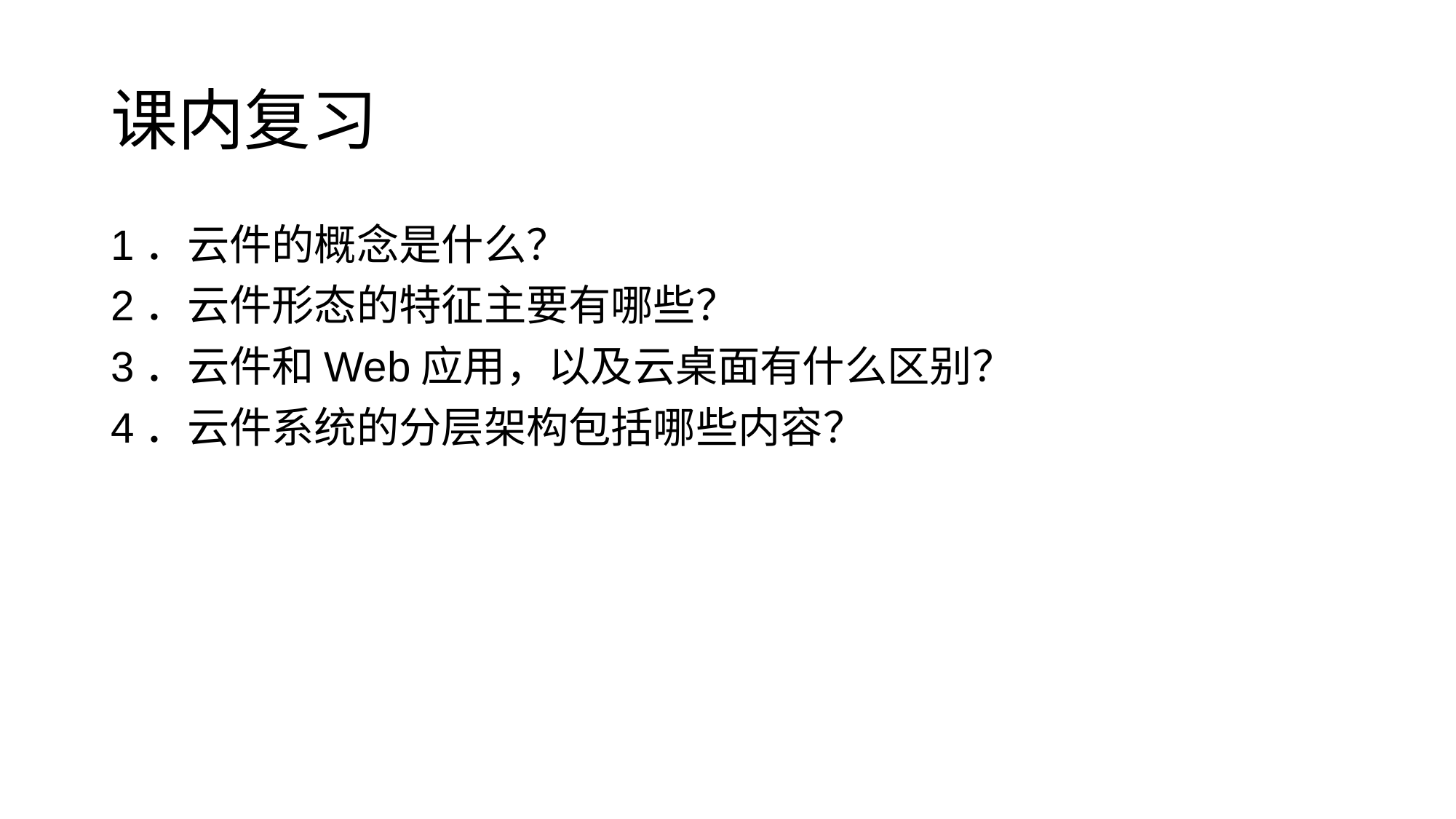

# 课内复习
1．云件的概念是什么？
2．云件形态的特征主要有哪些？
3．云件和Web应用，以及云桌面有什么区别？
4．云件系统的分层架构包括哪些内容？